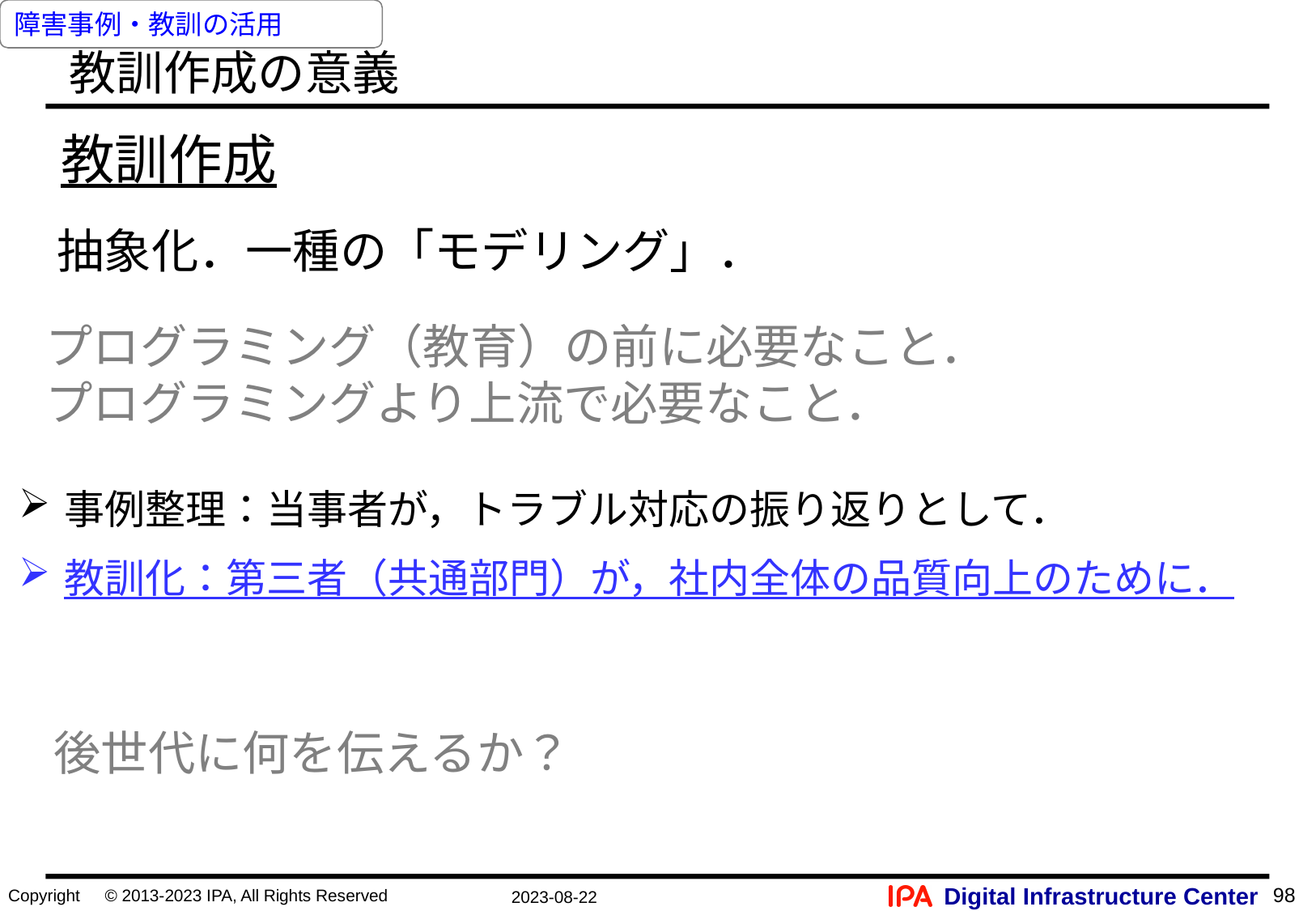

障害事例・教訓の活用
# 教訓作成の意義
教訓作成
抽象化．一種の「モデリング」．
プログラミング（教育）の前に必要なこと．
プログラミングより上流で必要なこと．
事例整理：当事者が，トラブル対応の振り返りとして．
教訓化：第三者（共通部門）が，社内全体の品質向上のために．
後世代に何を伝えるか？